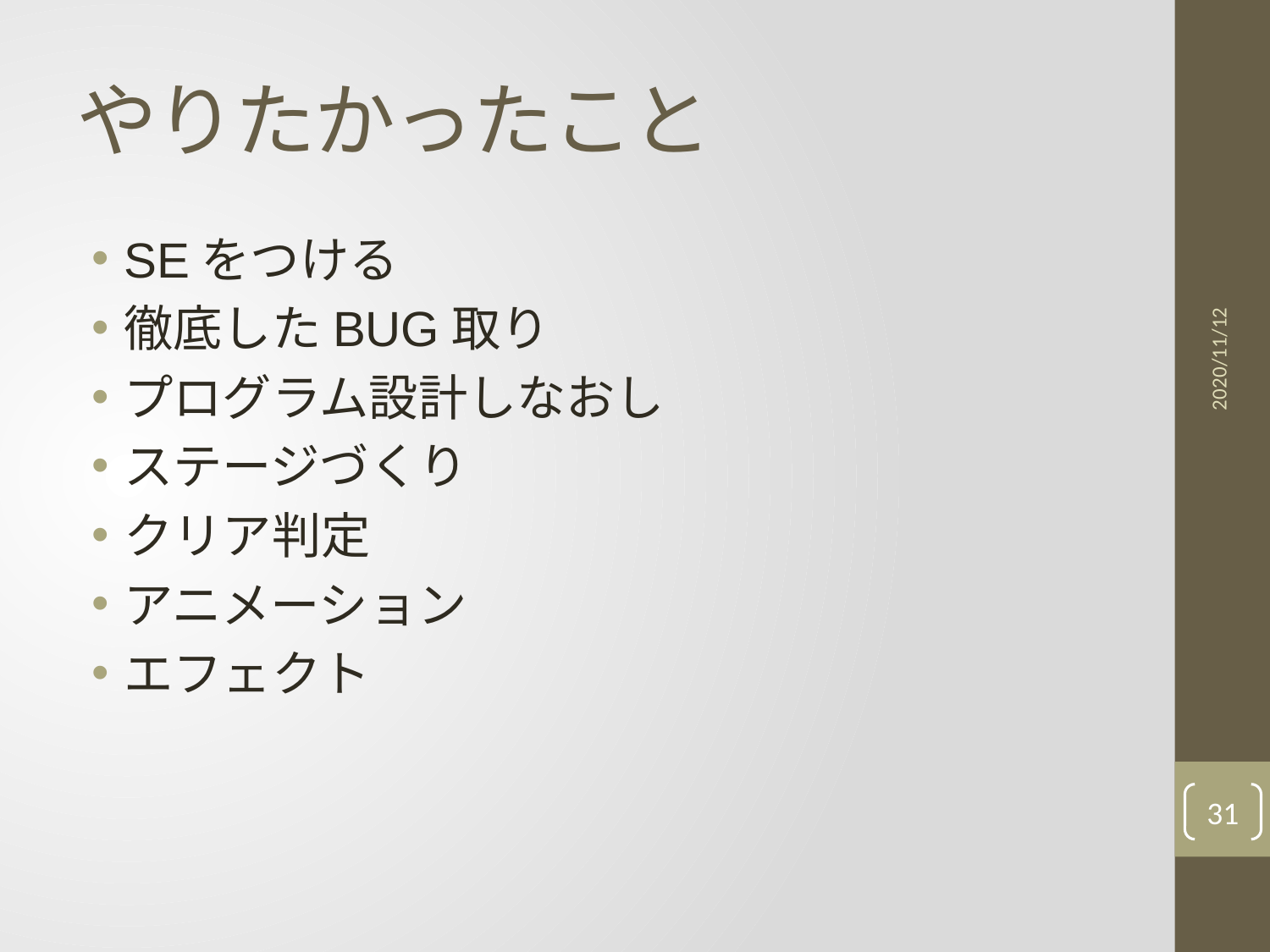

# やりたかったこと
SEをつける
徹底したBUG取り
プログラム設計しなおし
ステージづくり
クリア判定
アニメーション
エフェクト
2020/11/12
31